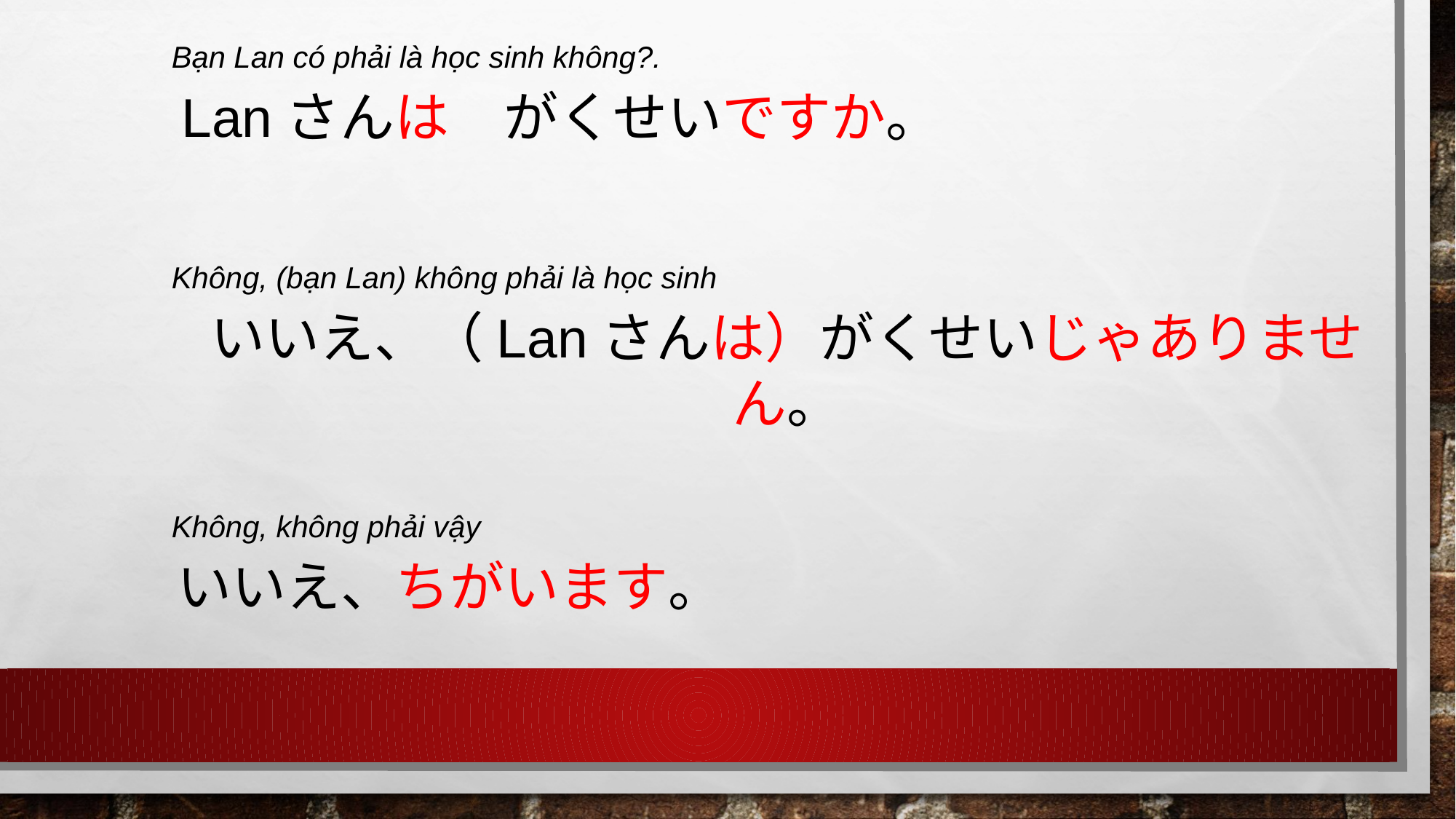

Bạn Lan có phải là học sinh không?.
Lanさんは　がくせいですか。
Không, (bạn Lan) không phải là học sinh
いいえ、（Lanさんは）がくせいじゃありません。
Không, không phải vậy
いいえ、ちがいます。